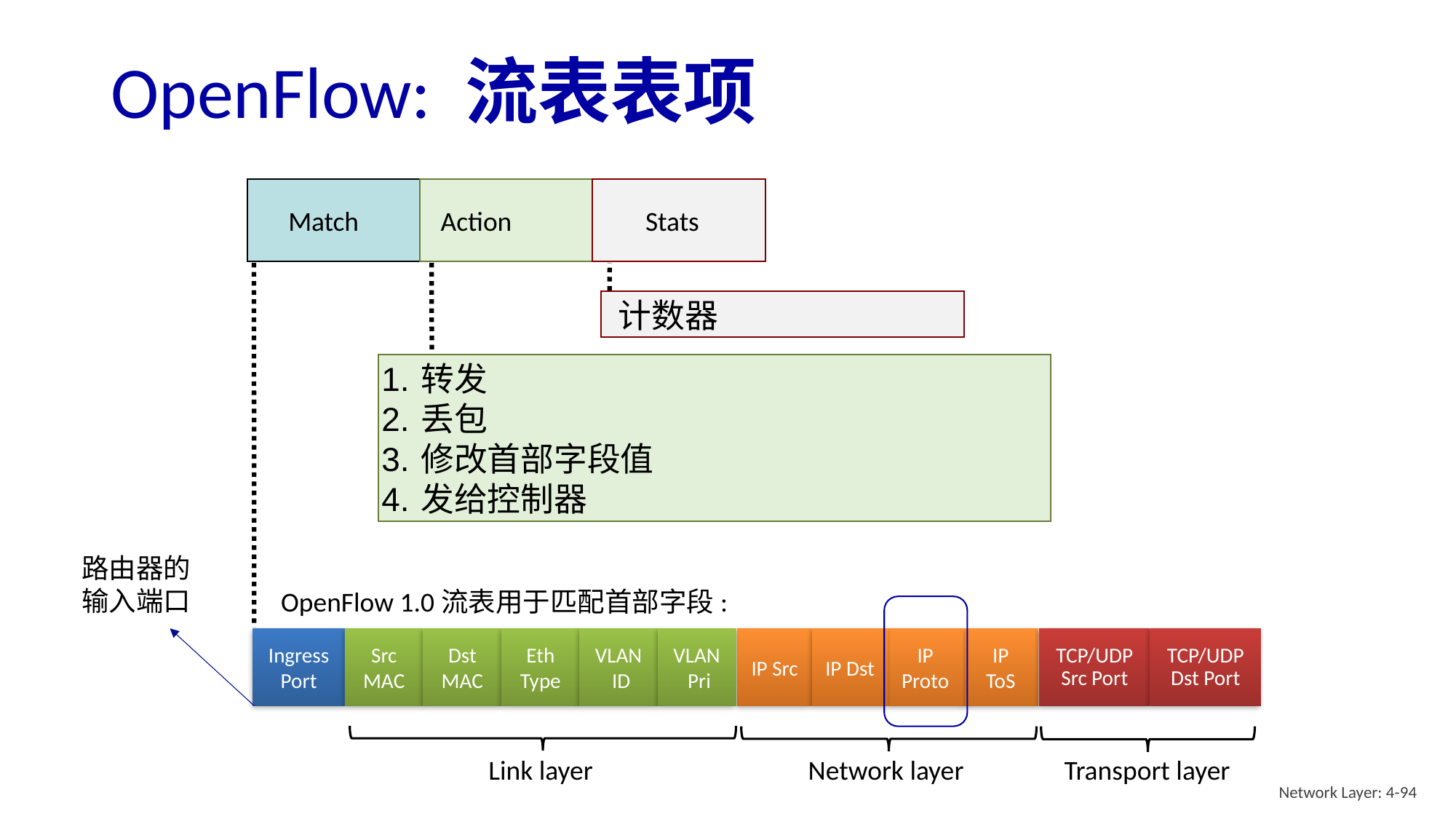

# OpenFlow: 流表表项

Action
Stats
Match

OpenFlow 1.0流表用于匹配首部字段:
Ingress Port
Src MAC
Dst MAC
Eth Type
VLAN
 ID
VLAN
 Pri
IP Src
IP Dst
IP Proto
IP
ToS
TCP/UDP Src Port
TCP/UDP Dst Port

转发
丢包
修改首部字段值
发给控制器

计数器

路由器的输入端口

Link layer

Network layer

Transport layer
Network Layer: 4-94